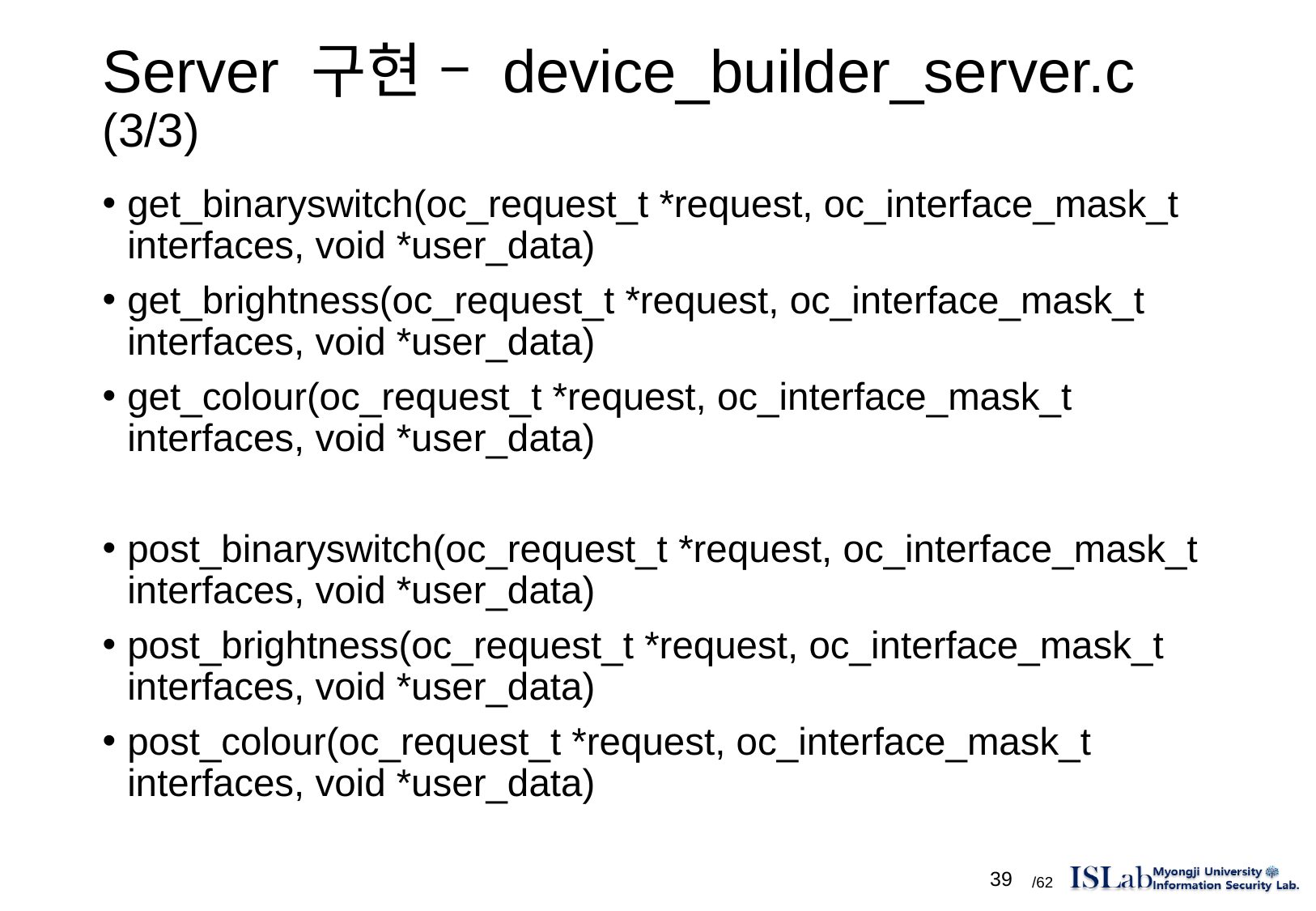

# Server 구현 – device_builder_server.c (3/3)
get_binaryswitch(oc_request_t *request, oc_interface_mask_t interfaces, void *user_data)
get_brightness(oc_request_t *request, oc_interface_mask_t interfaces, void *user_data)
get_colour(oc_request_t *request, oc_interface_mask_t interfaces, void *user_data)

post_binaryswitch(oc_request_t *request, oc_interface_mask_t interfaces, void *user_data)
post_brightness(oc_request_t *request, oc_interface_mask_t interfaces, void *user_data)
post_colour(oc_request_t *request, oc_interface_mask_t interfaces, void *user_data)

 39